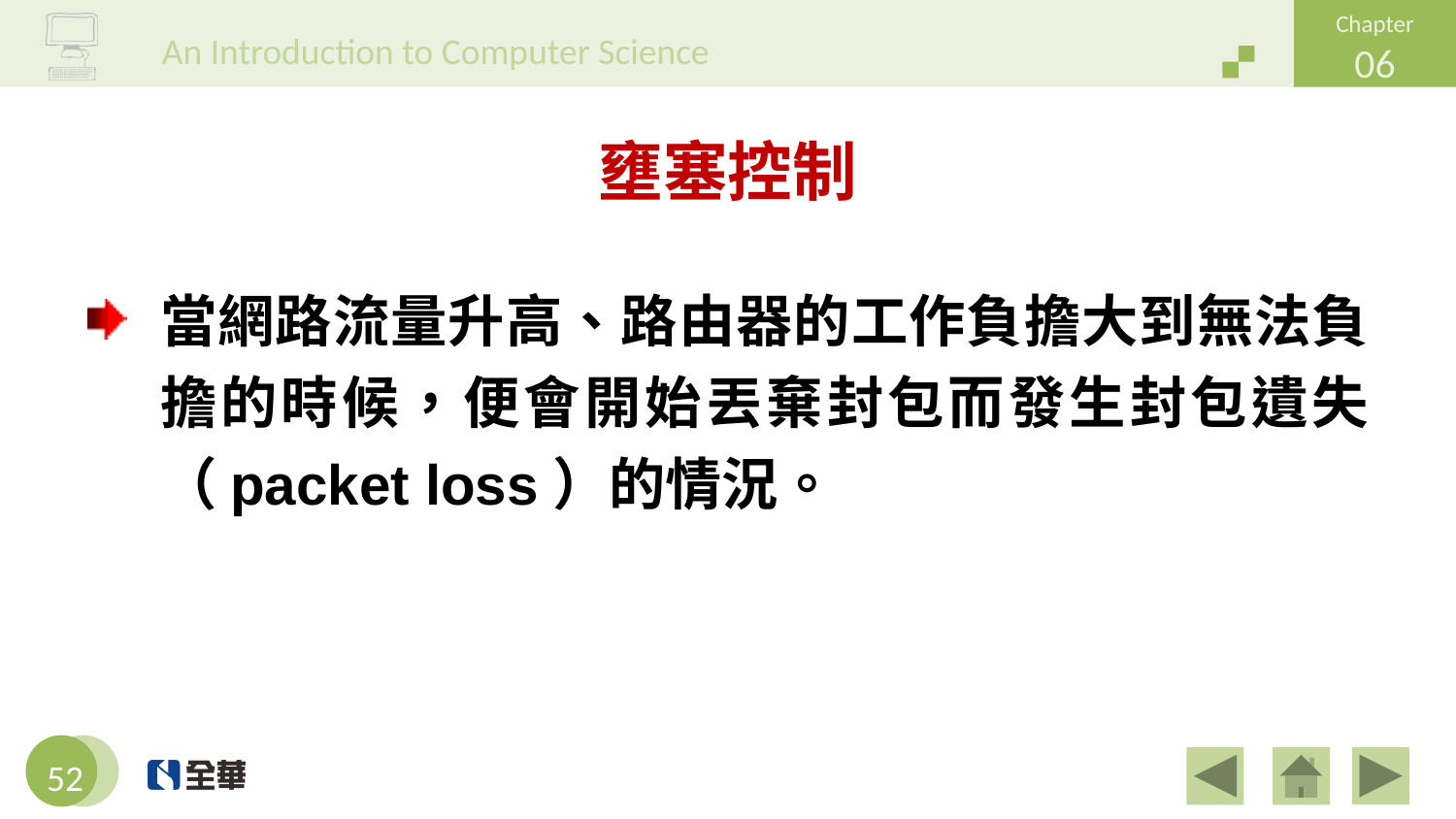

# 壅塞控制
當網路流量升高、路由器的工作負擔大到無法負擔的時候，便會開始丟棄封包而發生封包遺失（packet loss）的情況。